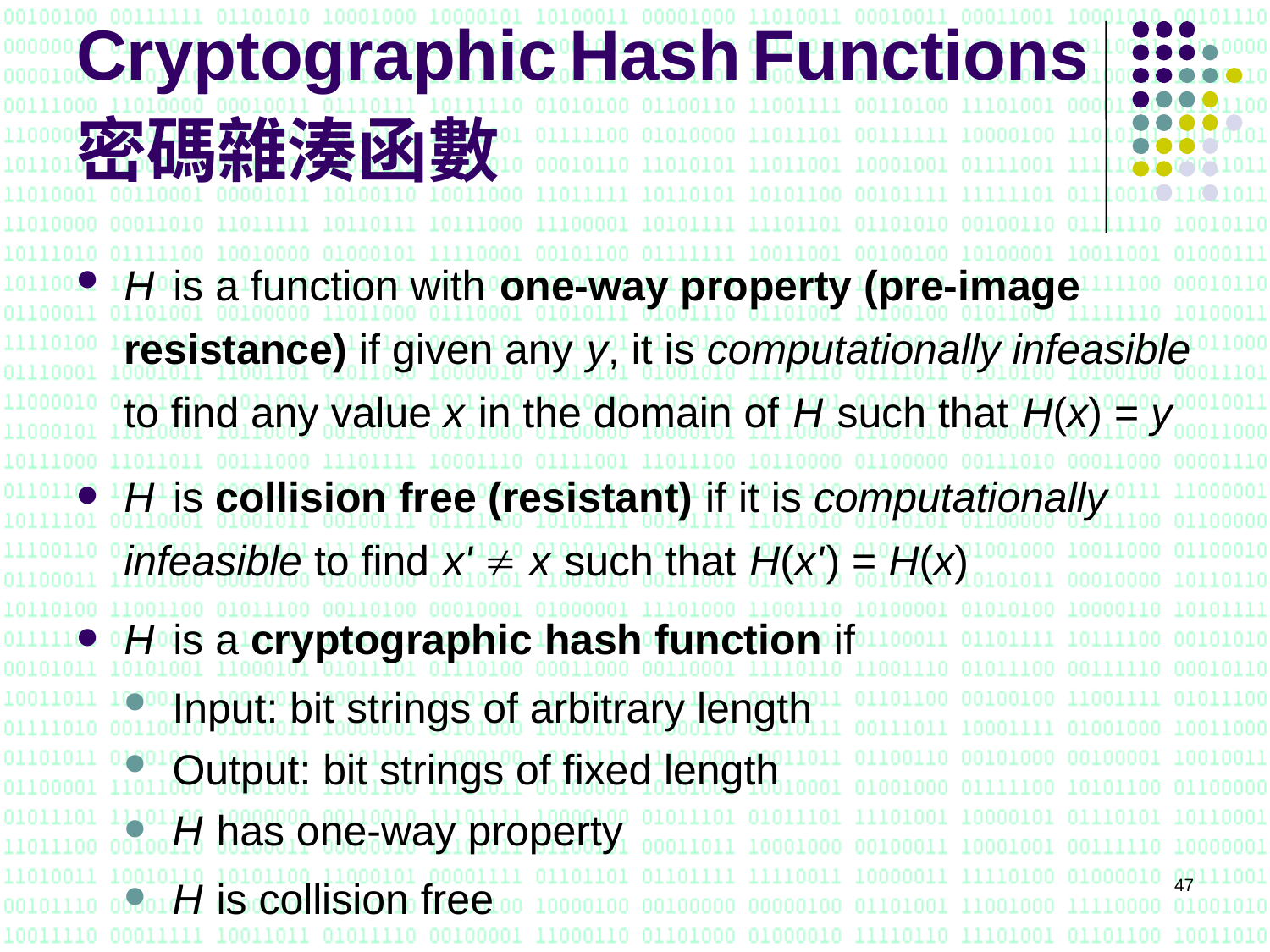

# Cryptographic Hash Functions 密碼雜湊函數
H  is a function with one-way property (pre-image resistance) if given any  y, it is computationally infeasible to find any value  x  in the domain of  H  such that  H(x) = y
H  is collision free (resistant) if it is computationally infeasible to find  x' ≠ x  such that  H(x' ) = H(x)
H  is a cryptographic hash function if
Input: bit strings of arbitrary length
Output: bit strings of fixed length
H  has one-way property
H  is collision free
47